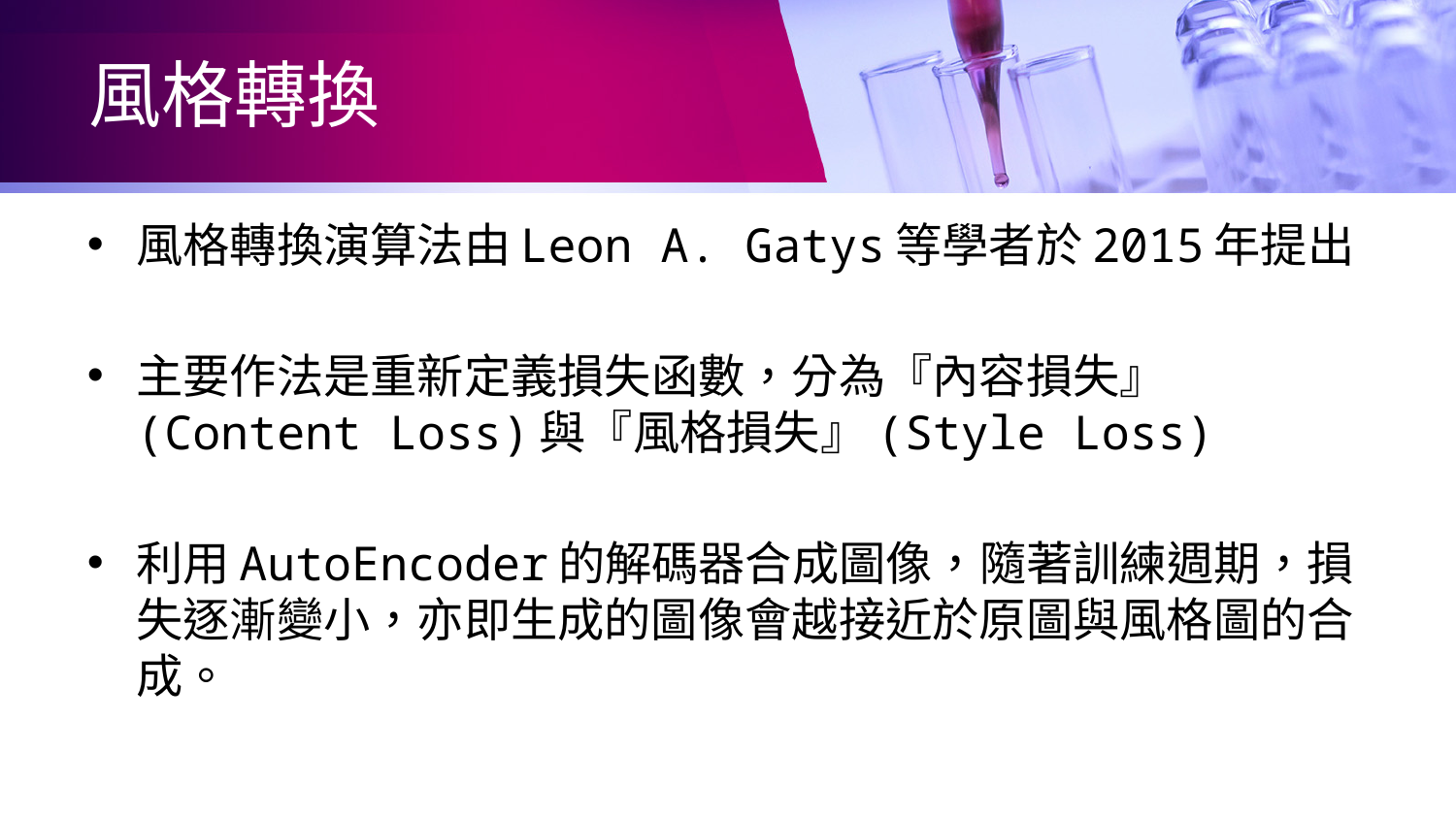

# 風格轉換
風格轉換演算法由Leon A. Gatys等學者於2015年提出

主要作法是重新定義損失函數，分為『內容損失』(Content Loss)與『風格損失』(Style Loss)

利用AutoEncoder的解碼器合成圖像，隨著訓練週期，損失逐漸變小，亦即生成的圖像會越接近於原圖與風格圖的合成。